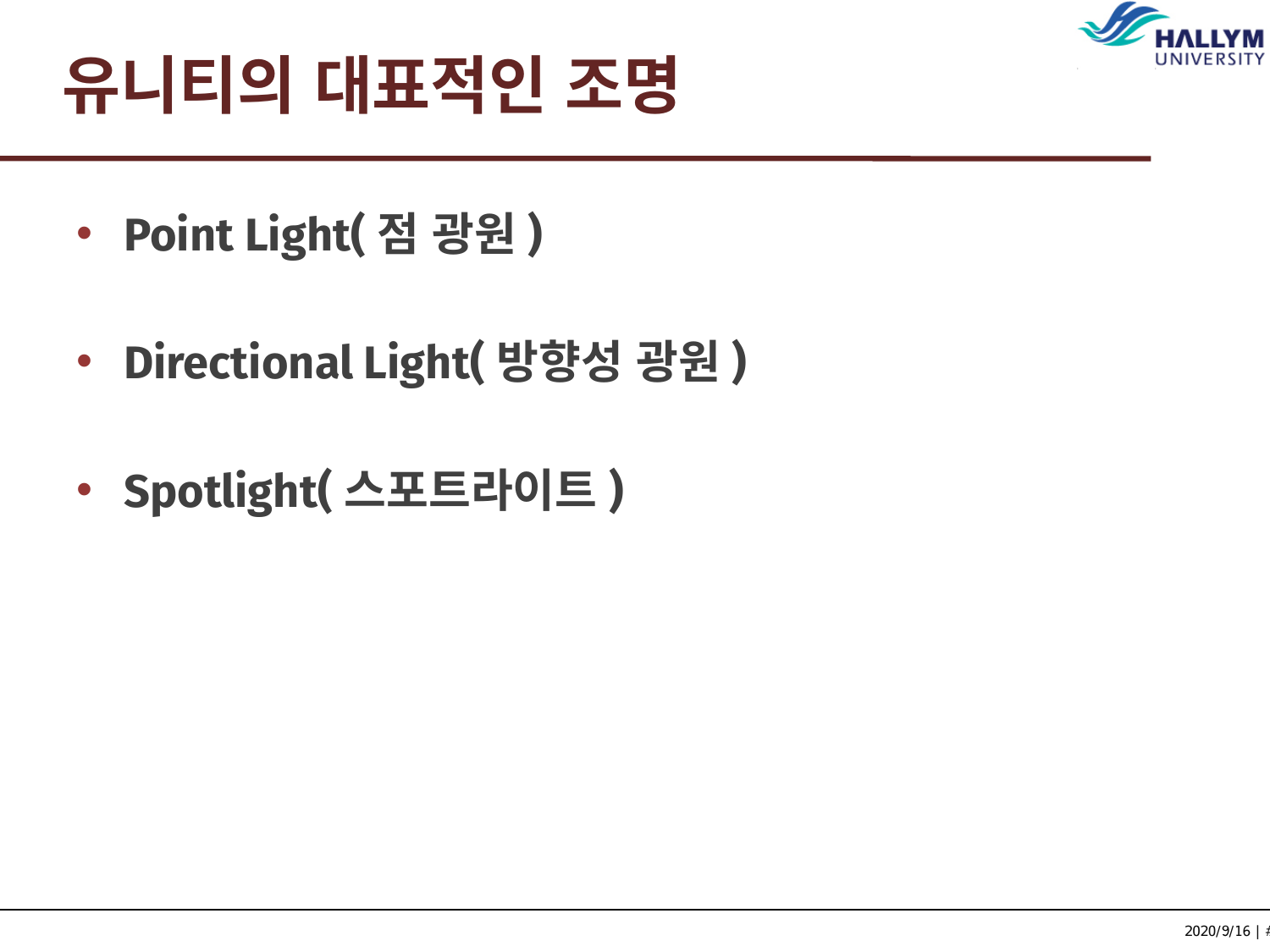

# 유니티의 대표적인 조명
Point Light(점 광원)

Directional Light(방향성 광원)

Spotlight(스포트라이트)